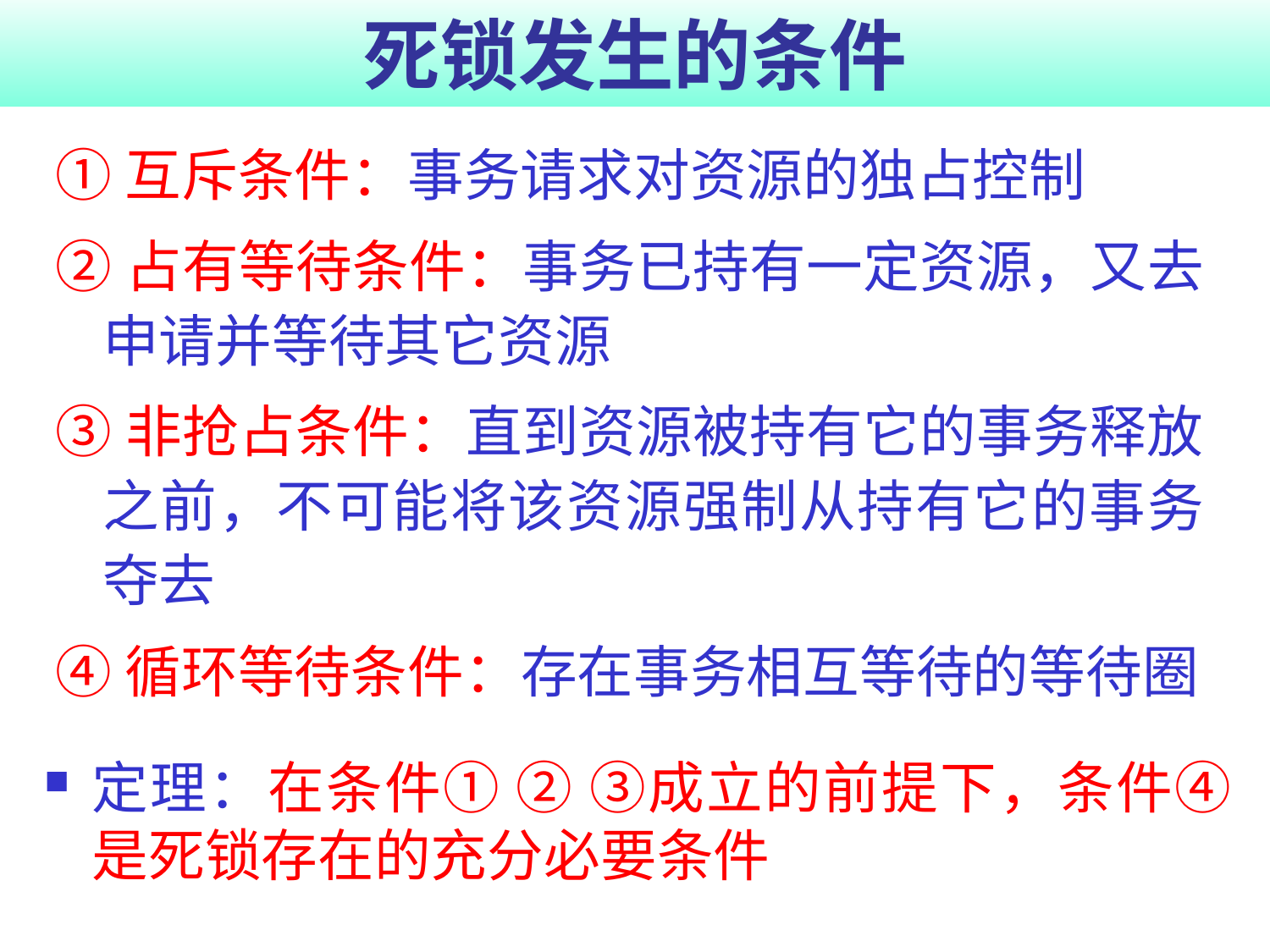

# 死锁发生的条件
①互斥条件：事务请求对资源的独占控制
②占有等待条件：事务已持有一定资源，又去申请并等待其它资源
③非抢占条件：直到资源被持有它的事务释放之前，不可能将该资源强制从持有它的事务夺去
④循环等待条件：存在事务相互等待的等待圈
定理：在条件① ② ③成立的前提下，条件④是死锁存在的充分必要条件